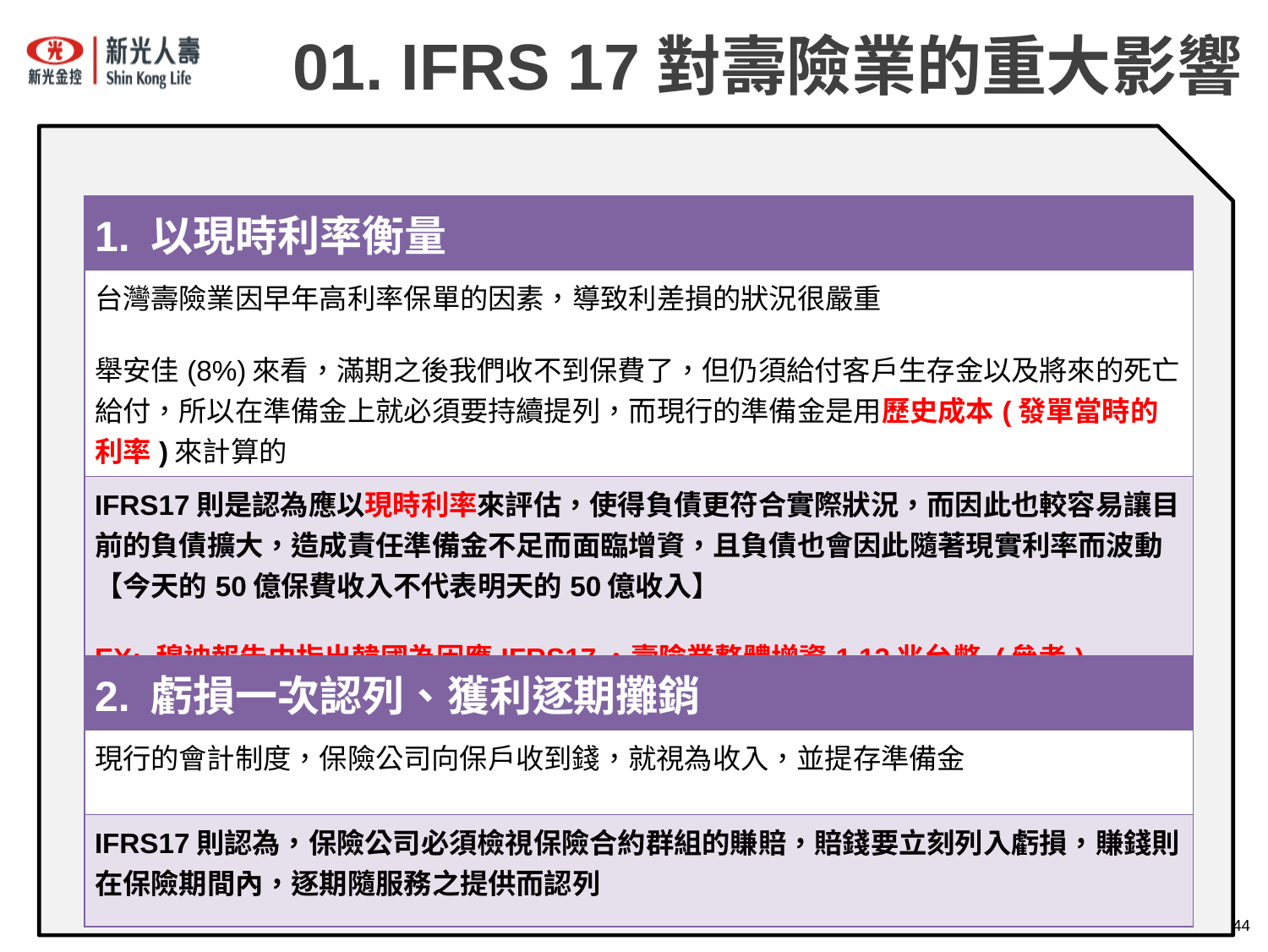

01. IFRS 17對壽險業的重大影響

| 1. 以現時利率衡量 |
| --- |
| 台灣壽險業因早年高利率保單的因素，導致利差損的狀況很嚴重 舉安佳(8%)來看，滿期之後我們收不到保費了，但仍須給付客戶生存金以及將來的死亡給付，所以在準備金上就必須要持續提列，而現行的準備金是用歷史成本(發單當時的利率)來計算的 |
| IFRS17則是認為應以現時利率來評估，使得負債更符合實際狀況，而因此也較容易讓目前的負債擴大，造成責任準備金不足而面臨增資，且負債也會因此隨著現實利率而波動 【今天的50億保費收入不代表明天的50億收入】 EX: 穆迪報告中指出韓國為因應IFRS17，壽險業整體增資1.13兆台幣 (參考) |
| 2. 虧損一次認列、獲利逐期攤銷 |
| --- |
| 現行的會計制度，保險公司向保戶收到錢，就視為收入，並提存準備金 |
| IFRS17則認為，保險公司必須檢視保險合約群組的賺賠，賠錢要立刻列入虧損，賺錢則在保險期間內，逐期隨服務之提供而認列 |